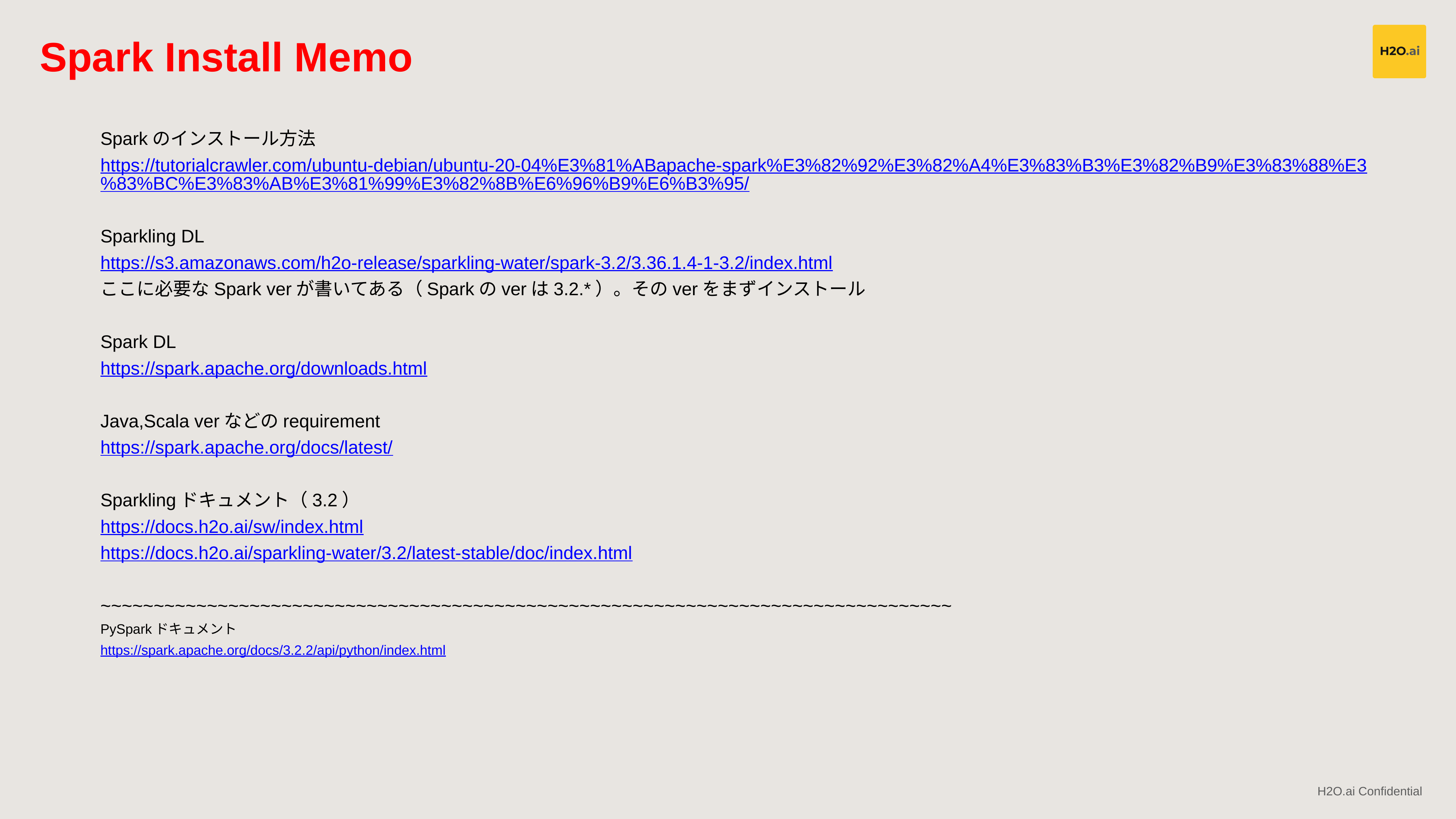

Spark Install Memo
Sparkのインストール方法
https://tutorialcrawler.com/ubuntu-debian/ubuntu-20-04%E3%81%ABapache-spark%E3%82%92%E3%82%A4%E3%83%B3%E3%82%B9%E3%83%88%E3%83%BC%E3%83%AB%E3%81%99%E3%82%8B%E6%96%B9%E6%B3%95/

Sparkling DL
https://s3.amazonaws.com/h2o-release/sparkling-water/spark-3.2/3.36.1.4-1-3.2/index.html
ここに必要なSpark verが書いてある（Sparkのverは3.2.*）。そのverをまずインストール

Spark DL
https://spark.apache.org/downloads.html

Java,Scala verなどのrequirement
https://spark.apache.org/docs/latest/

Sparklingドキュメント（3.2）
https://docs.h2o.ai/sw/index.html
https://docs.h2o.ai/sparkling-water/3.2/latest-stable/doc/index.html

~~~~~~~~~~~~~~~~~~~~~~~~~~~~~~~~~~~~~~~~~~~~~~~~~~~~~~~~~~~~~~~~~~~~~~~~~~~~~~~~
PySparkドキュメント
https://spark.apache.org/docs/3.2.2/api/python/index.html